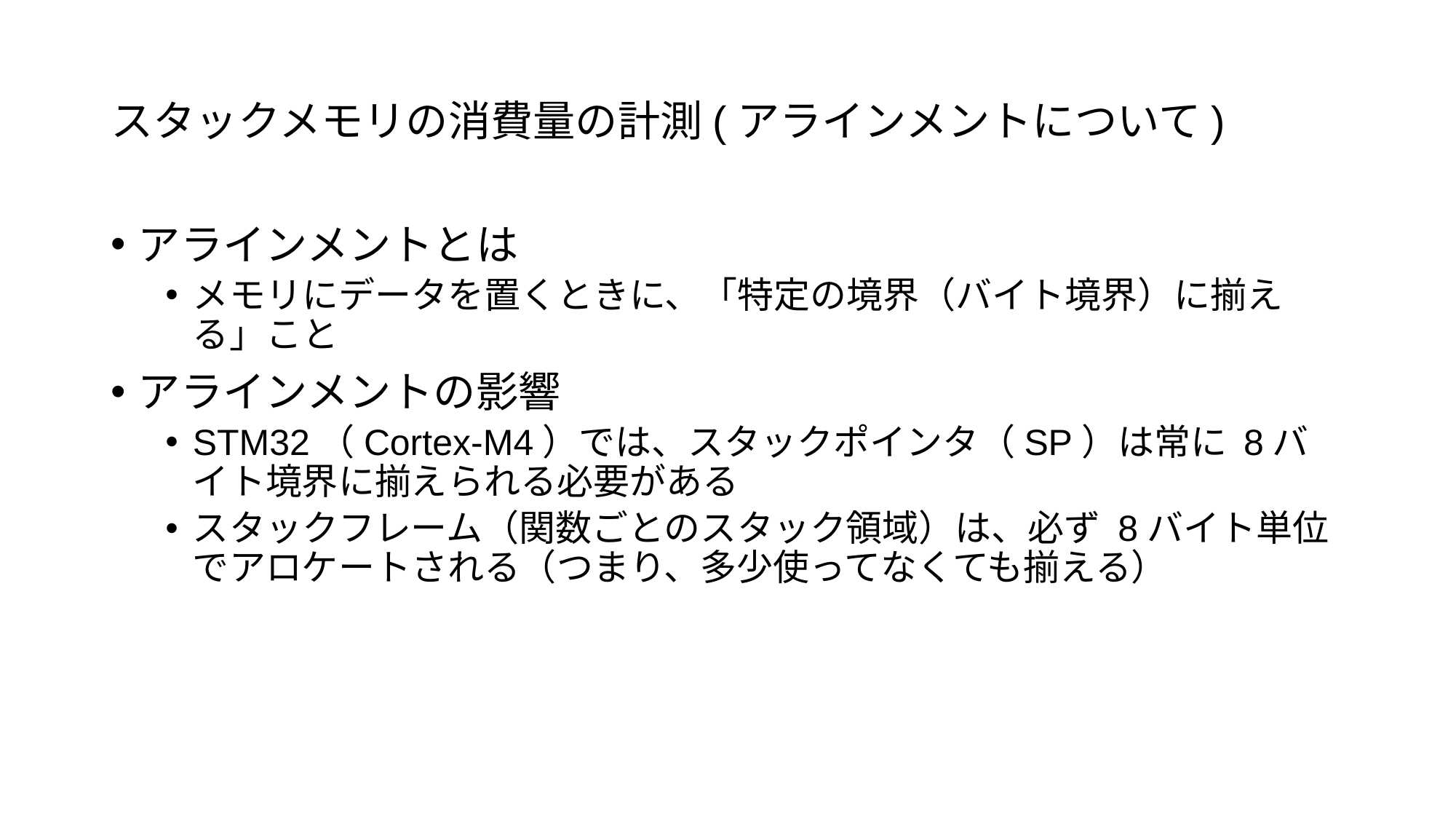

# スタックメモリの消費量の計測(アラインメントについて)
アラインメントとは
メモリにデータを置くときに、「特定の境界（バイト境界）に揃える」こと
アラインメントの影響
STM32（Cortex-M4）では、スタックポインタ（SP）は常に 8バイト境界に揃えられる必要がある
スタックフレーム（関数ごとのスタック領域）は、必ず 8バイト単位 でアロケートされる（つまり、多少使ってなくても揃える）